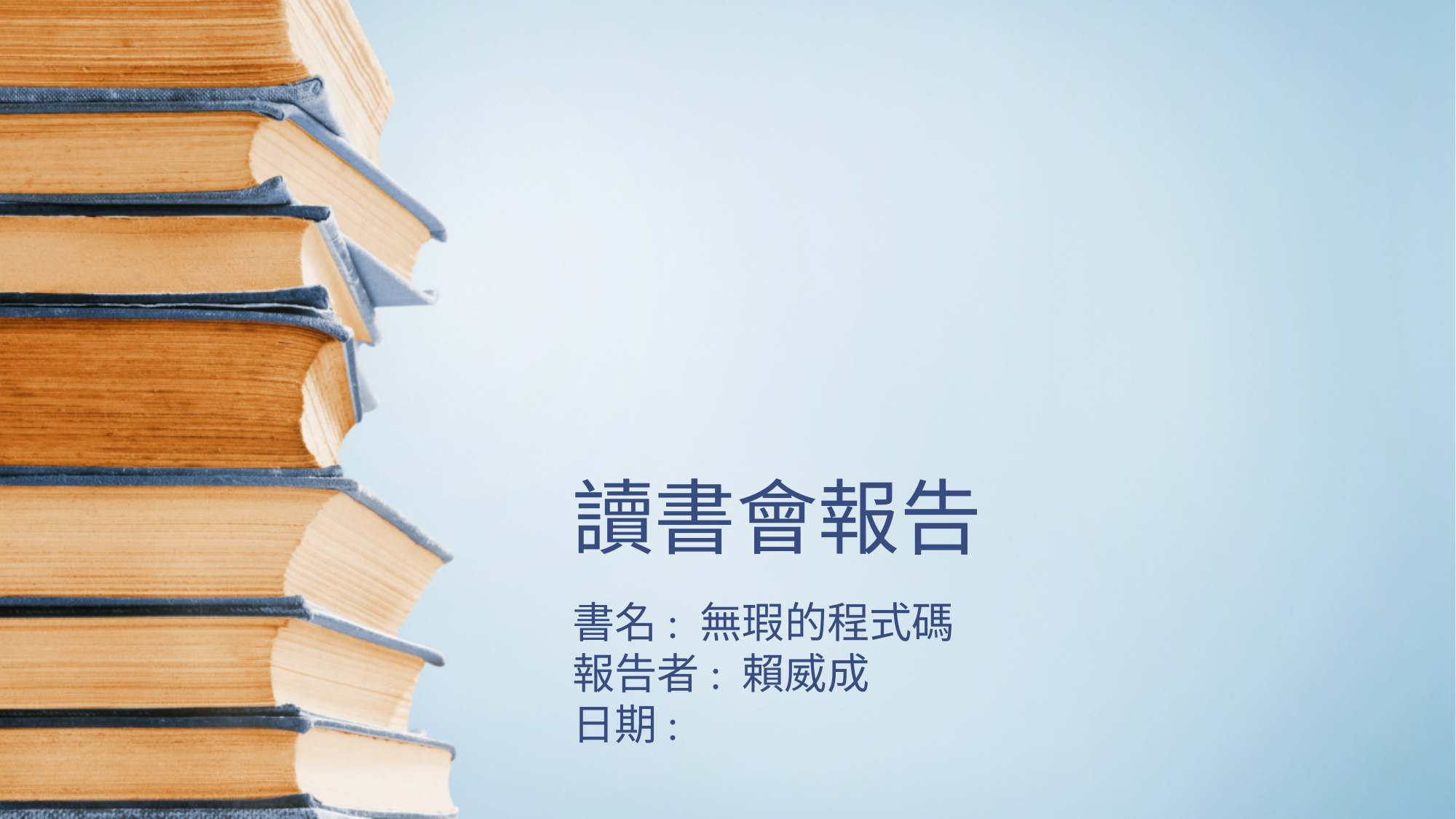

# 讀書會報告
書名: 無瑕的程式碼
報告者: 賴威成
日期: